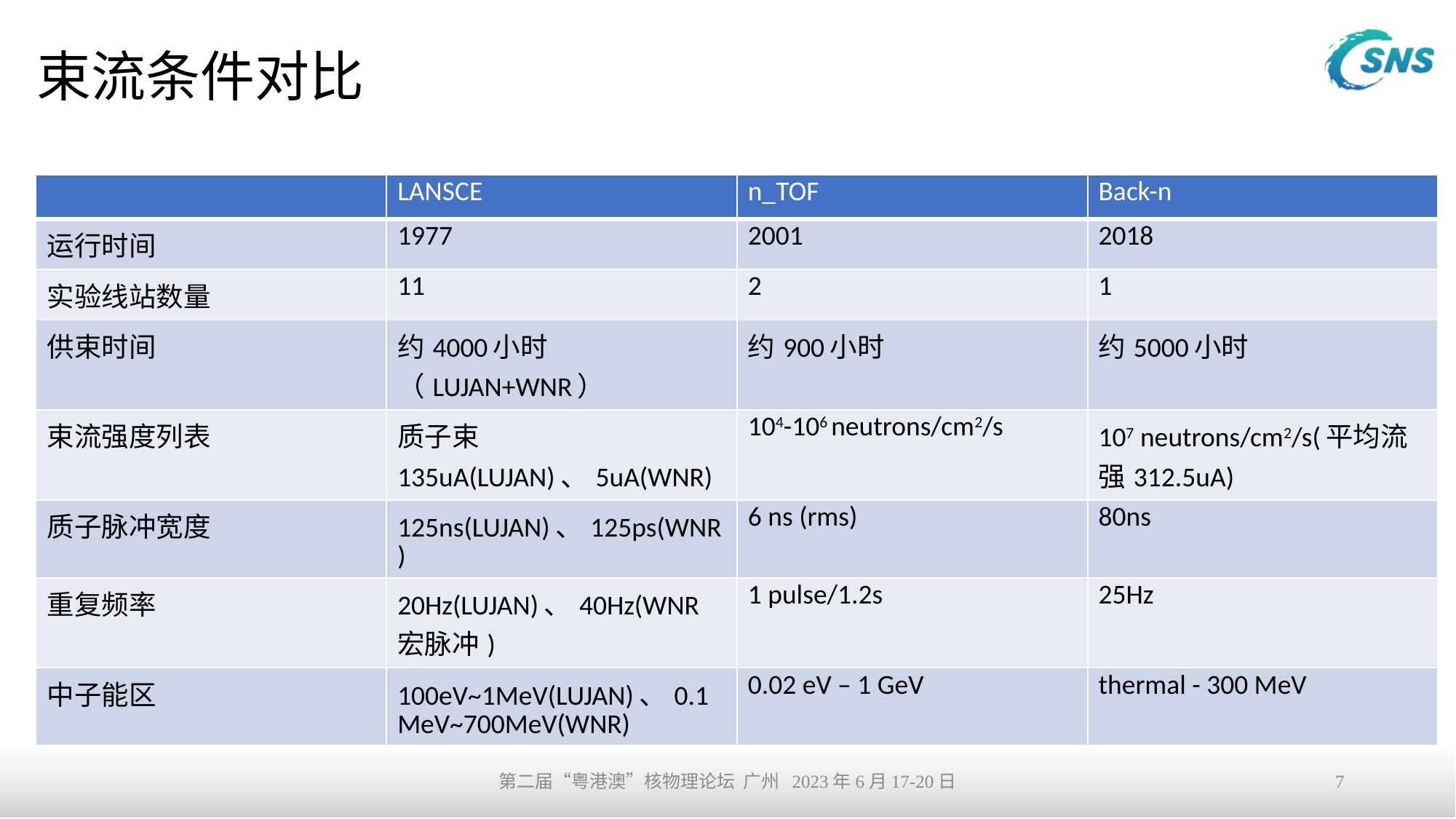

# 束流条件对比
|  | LANSCE | n\_TOF | Back-n |
| --- | --- | --- | --- |
| 运行时间 | 1977 | 2001 | 2018 |
| 实验线站数量 | 11 | 2 | 1 |
| 供束时间 | 约4000小时（LUJAN+WNR） | 约900小时 | 约5000小时 |
| 束流强度列表 | 质子束135uA(LUJAN)、5uA(WNR) | 104-106 neutrons/cm2/s | 107 neutrons/cm2/s(平均流强312.5uA) |
| 质子脉冲宽度 | 125ns(LUJAN)、125ps(WNR) | 6 ns (rms) | 80ns |
| 重复频率 | 20Hz(LUJAN)、40Hz(WNR宏脉冲) | 1 pulse/1.2s | 25Hz |
| 中子能区 | 100eV~1MeV(LUJAN)、0.1MeV~700MeV(WNR) | 0.02 eV – 1 GeV | thermal - 300 MeV |
第二届“粤港澳”核物理论坛  广州  2023年6月17-20日
7